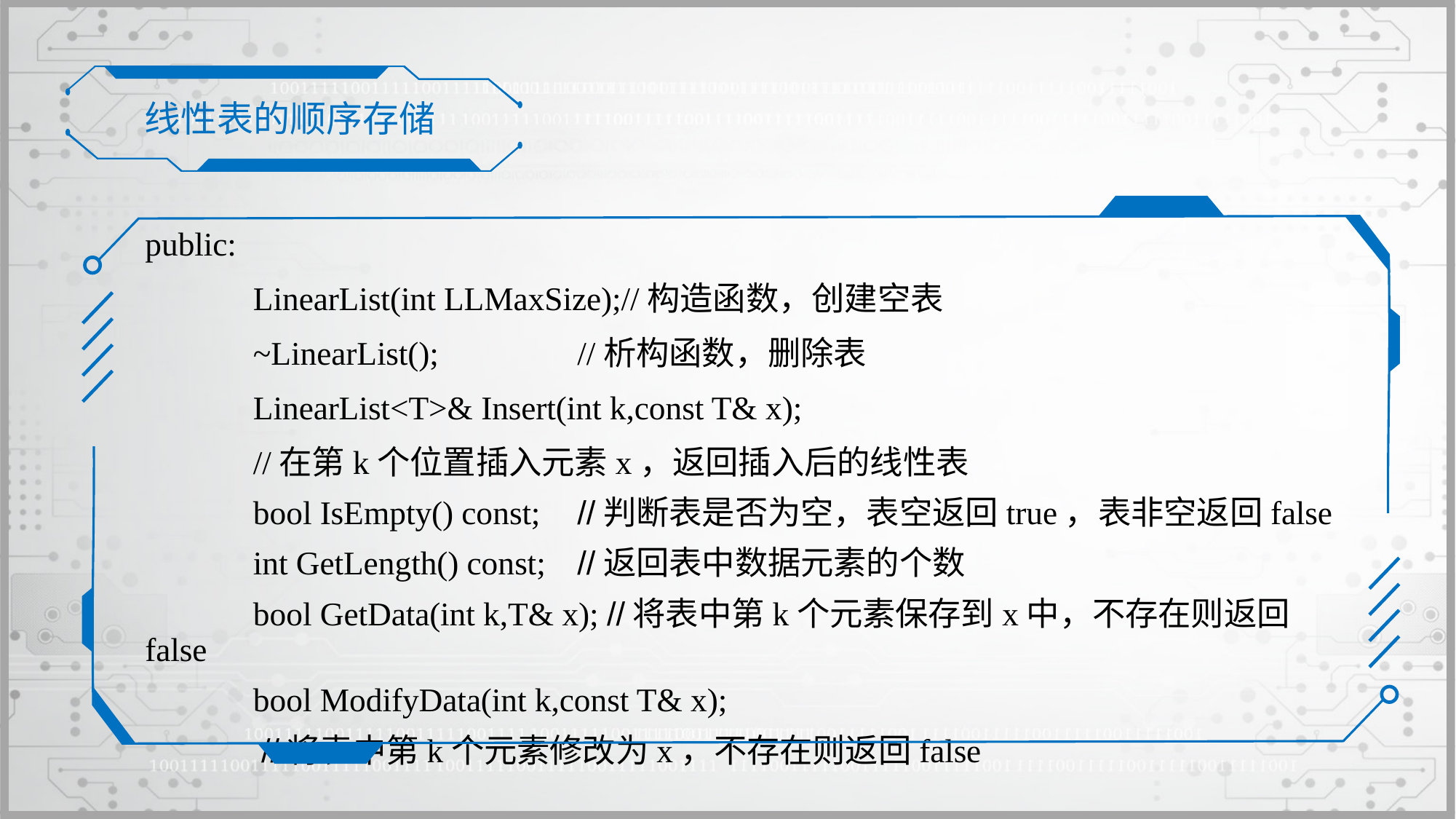

线性表的顺序存储

public:
 	LinearList(int LLMaxSize);//构造函数，创建空表
	~LinearList();	  	//析构函数，删除表
  	LinearList<T>& Insert(int k,const T& x);
	//在第k个位置插入元素x，返回插入后的线性表
	bool IsEmpty() const;	//判断表是否为空，表空返回true，表非空返回false
	int GetLength() const;	//返回表中数据元素的个数
	bool GetData(int k,T& x); //将表中第k个元素保存到x中，不存在则返回false
	bool ModifyData(int k,const T& x);
	 //将表中第k个元素修改为x，不存在则返回false